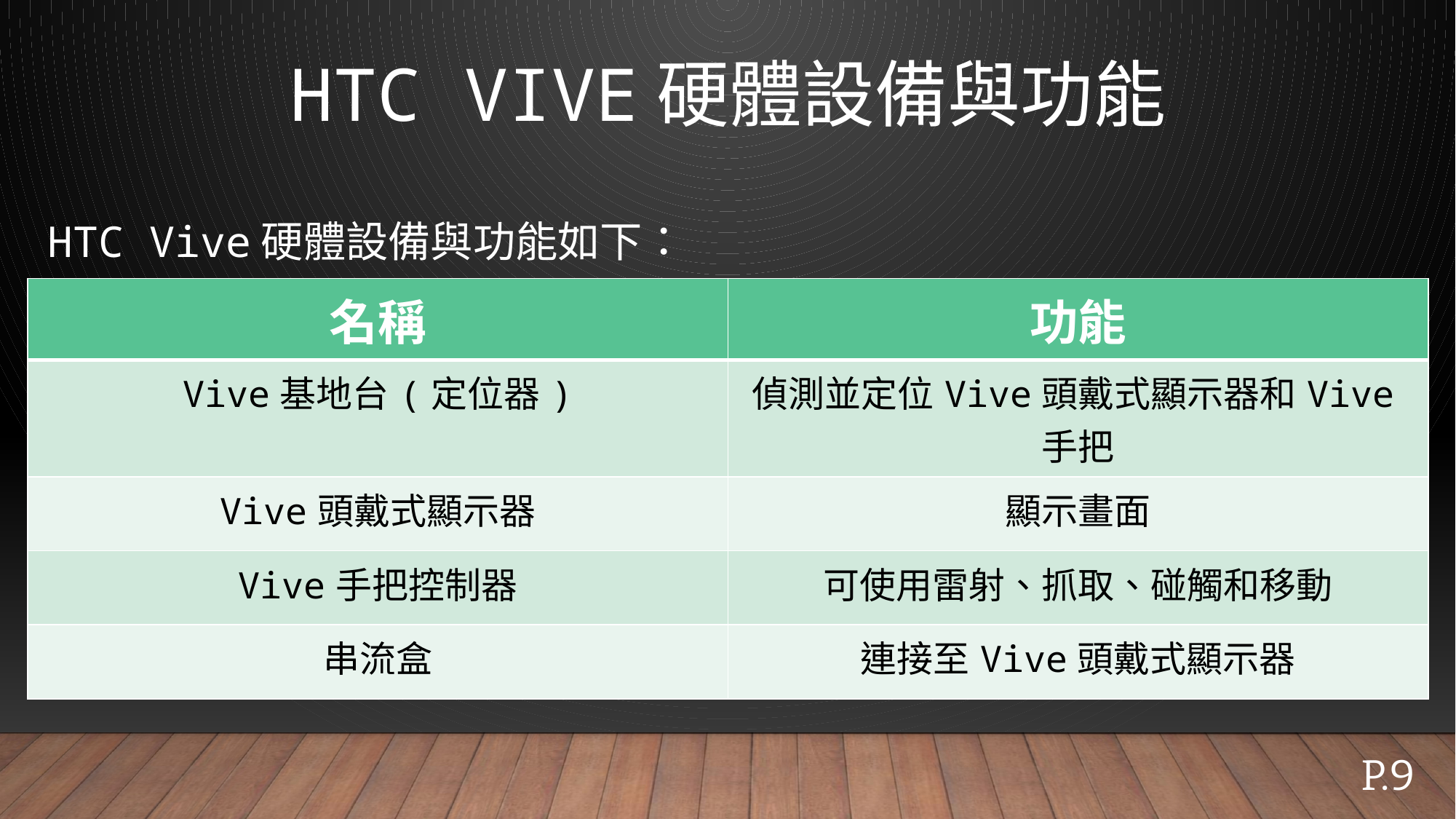

# HTC Vive硬體設備與功能
HTC Vive硬體設備與功能如下：

| 名稱 | 功能 |
| --- | --- |
| Vive基地台(定位器) | 偵測並定位Vive頭戴式顯示器和Vive手把 |
| Vive頭戴式顯示器 | 顯示畫面 |
| Vive手把控制器 | 可使用雷射、抓取、碰觸和移動 |
| 串流盒 | 連接至Vive頭戴式顯示器 |
P.9